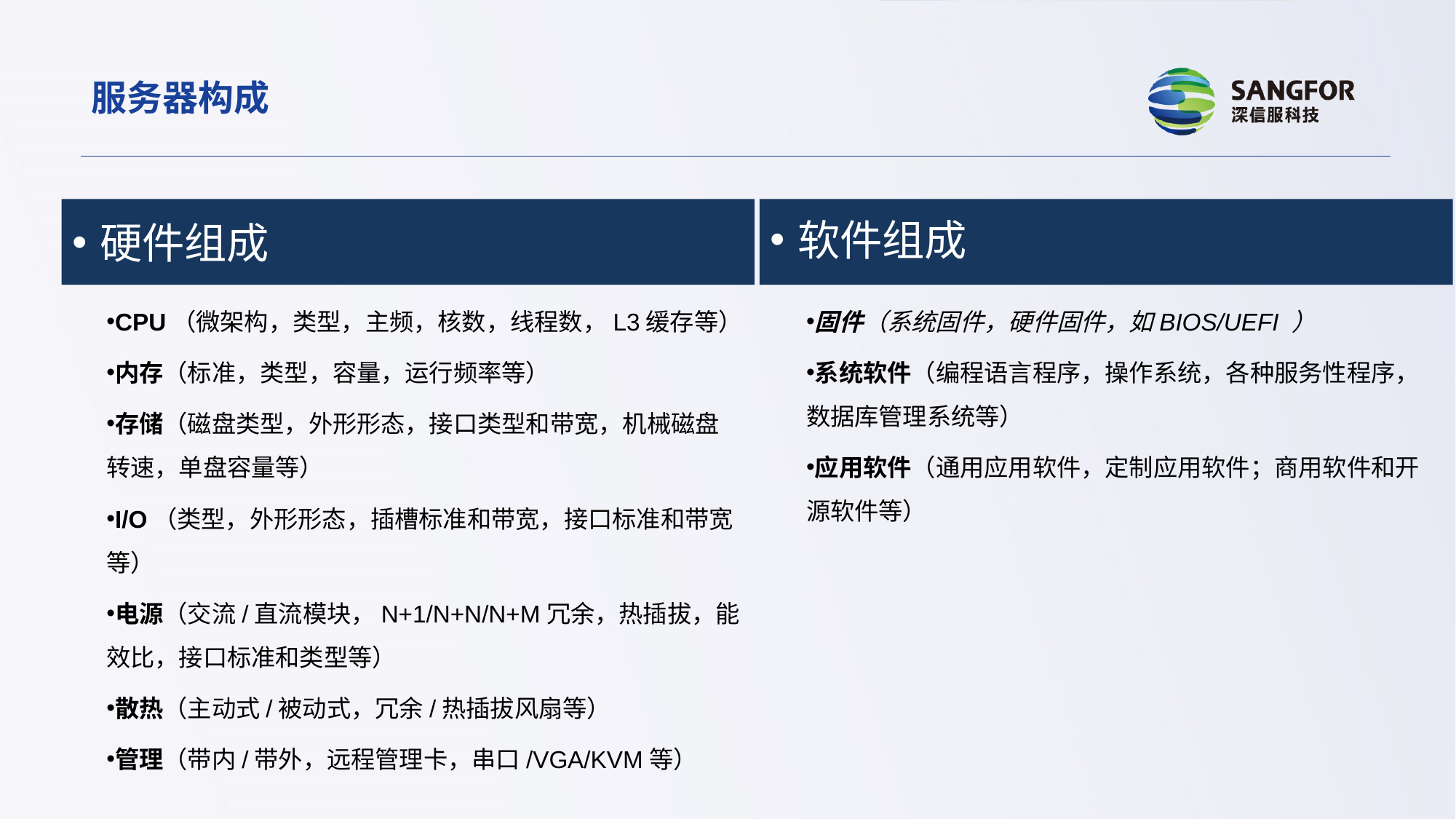

服务器构成
硬件组成
软件组成
CPU（微架构，类型，主频，核数，线程数，L3缓存等）
内存（标准，类型，容量，运行频率等）
存储（磁盘类型，外形形态，接口类型和带宽，机械磁盘转速，单盘容量等）
I/O（类型，外形形态，插槽标准和带宽，接口标准和带宽等）
电源（交流/直流模块，N+1/N+N/N+M冗余，热插拔，能效比，接口标准和类型等）
散热（主动式/被动式，冗余/热插拔风扇等）
管理（带内/带外，远程管理卡，串口/VGA/KVM等）
固件（系统固件，硬件固件，如BIOS/UEFI ）
系统软件（编程语言程序，操作系统，各种服务性程序，数据库管理系统等）
应用软件（通用应用软件，定制应用软件；商用软件和开源软件等）